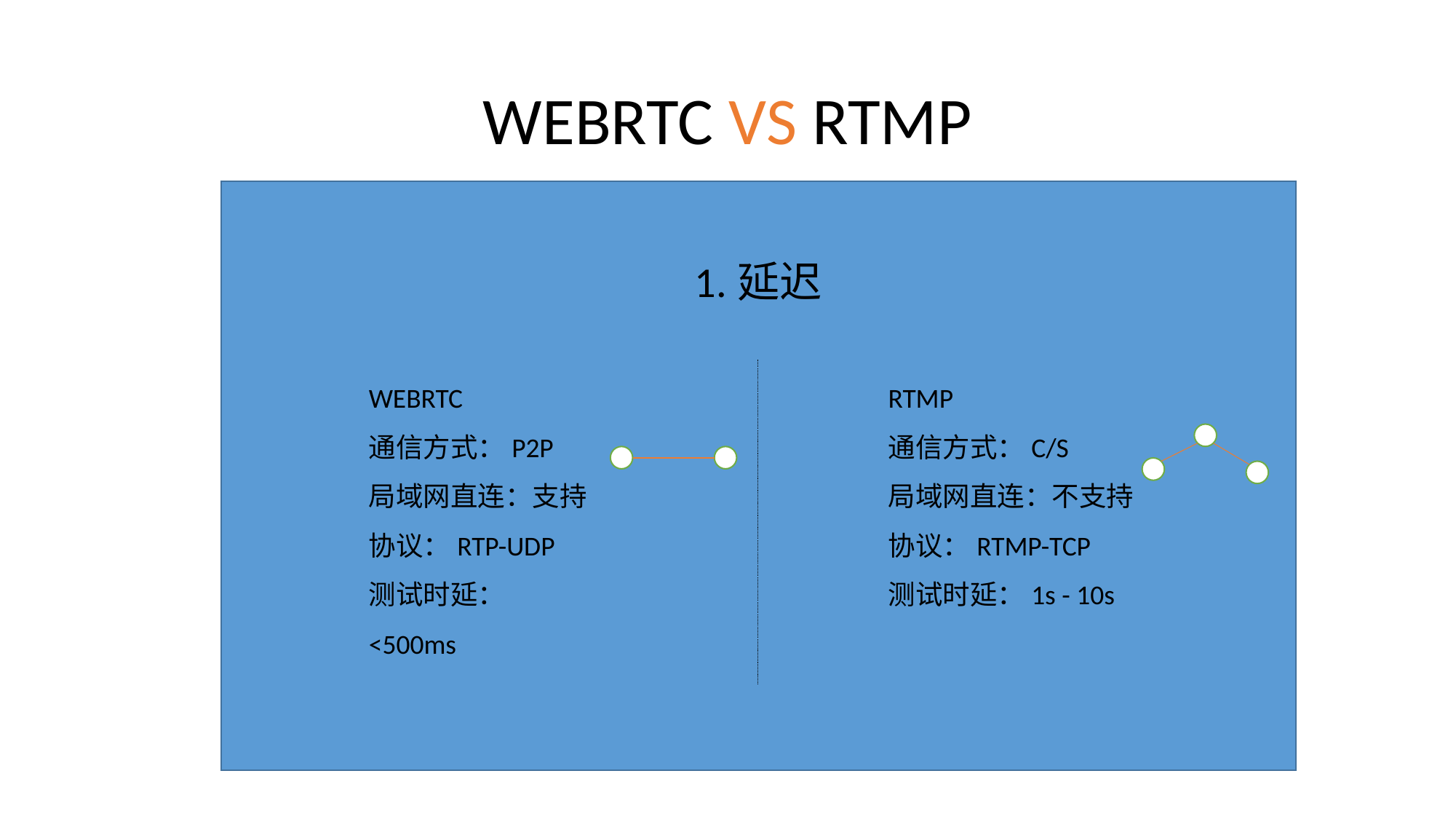

# WEBRTC VS RTMP

1.延迟
WEBRTC
通信方式：P2P
局域网直连：支持
协议：RTP-UDP
测试时延：<500ms

RTMP
通信方式：C/S
局域网直连：不支持
协议：RTMP-TCP
测试时延：1s - 10s